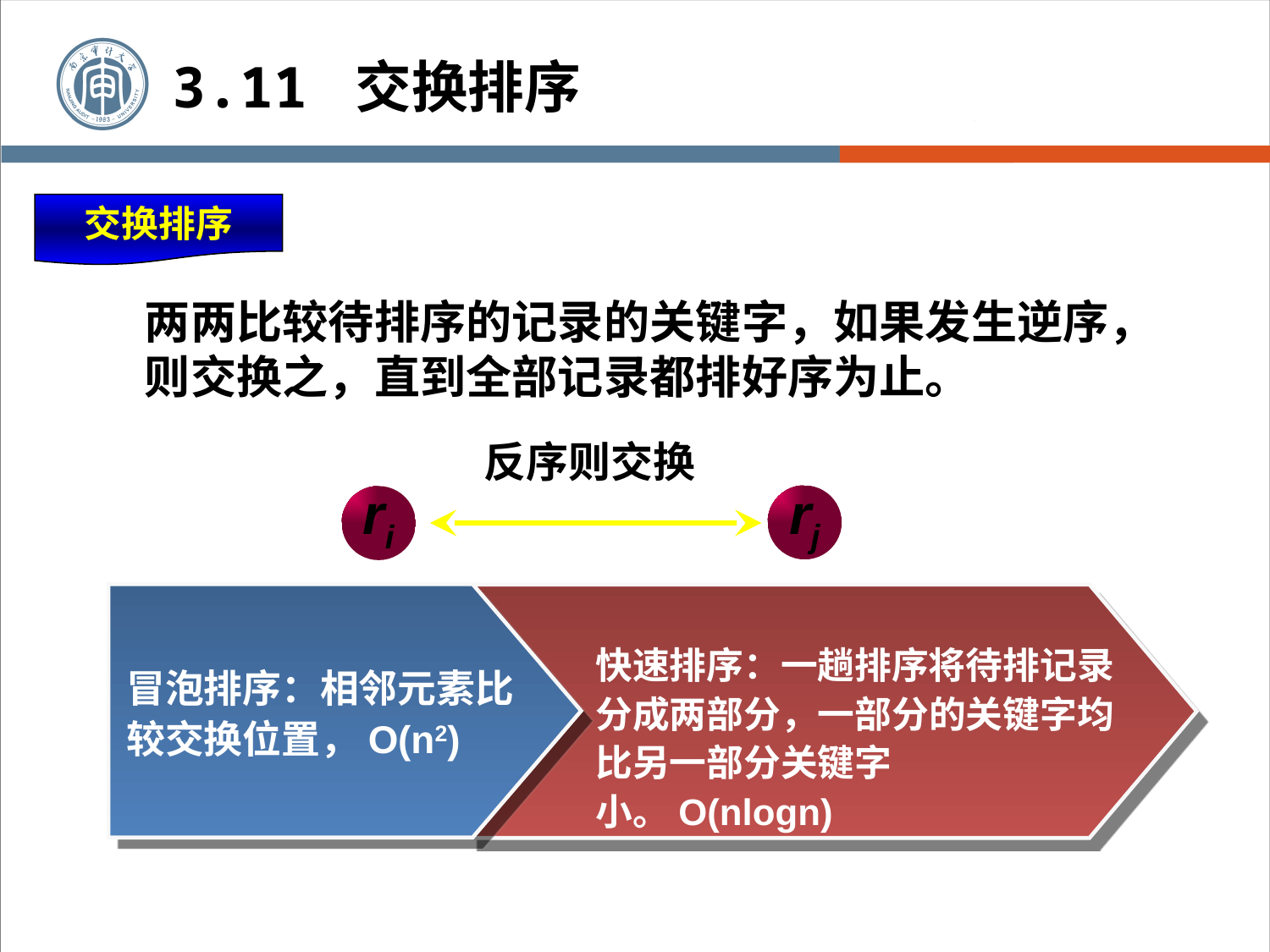

3.11 交换排序
交换排序
两两比较待排序的记录的关键字，如果发生逆序，则交换之，直到全部记录都排好序为止。
反序则交换
rj
ri

快速排序：一趟排序将待排记录分成两部分，一部分的关键字均比另一部分关键字小。O(nlogn)

冒泡排序：相邻元素比较交换位置，O(n2)